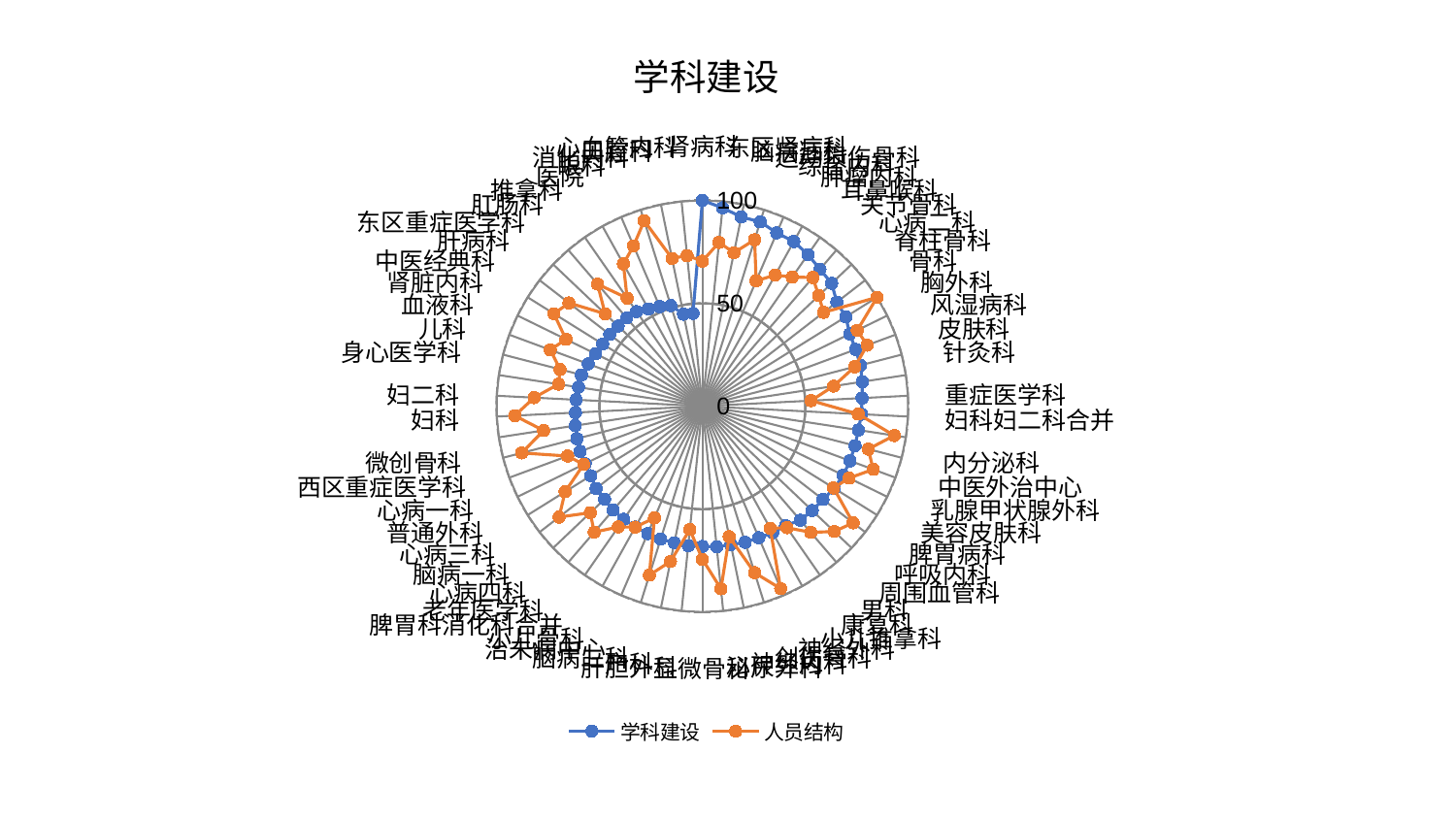

### Chart: 学科建设

| Category | 学科建设 | 人员结构 |
|---|---|---|
| 肾病科 | 100.0 | 70.49753754883447 |
| 东区肾病科 | 96.85860624539184 | 79.98078465858492 |
| 脑病三科 | 93.8893957821522 | 76.13957826487065 |
| 运动损伤骨科 | 93.84416182872948 | 84.7421952849973 |
| 综合内科 | 91.63290281785682 | 66.26290734534798 |
| 肿瘤内科 | 91.5093284344847 | 72.89035027778503 |
| 耳鼻喉科 | 89.76315062628541 | 76.42018305810042 |
| 关节骨科 | 87.70627095984399 | 82.40213775048349 |
| 心病二科 | 86.65243352750646 | 77.95982857581768 |
| 脊柱骨科 | 82.61963184670111 | 74.48611137587376 |
| 骨科 | 82.07437946750092 | 100.0 |
| 胸外科 | 79.72480595693118 | 83.78889014038995 |
| 风湿病科 | 79.42609093064019 | 85.35853293231213 |
| 皮肤科 | 79.26821903645316 | 76.44896231614815 |
| 针灸科 | 78.62694731556567 | 64.52169134743937 |
| 重症医学科 | 77.64429160798133 | 52.86960649067441 |
| 妇科妇二科合并 | 77.3702080405598 | 75.81663145169445 |
| 内分泌科 | 76.6823035635177 | 94.28586715247596 |
| 中医外治中心 | 76.57862940862998 | 83.28160559546996 |
| 乳腺甲状腺外科 | 76.49817234708702 | 88.49317802072736 |
| 美容皮肤科 | 76.17575716746923 | 79.37740326968002 |
| 脾胃病科 | 75.4760438055059 | 75.09111104010135 |
| 呼吸内科 | 74.04593433497494 | 92.60591570113746 |
| 周围血管科 | 73.60898790296378 | 88.41087255105353 |
| 男科 | 73.02703682953268 | 80.82678379099588 |
| 康复科 | 70.70131106674101 | 71.91868459062057 |
| 小儿推拿科 | 70.31433175554034 | 67.90697290926794 |
| 神经外科 | 69.55177401873367 | 96.42928084825628 |
| 创伤骨科 | 69.33080647312883 | 84.79346145056317 |
| 神经内科 | 68.68424552554288 | 64.75626133257911 |
| 泌尿外科 | 68.65559317111087 | 89.18383911048493 |
| 显微骨科 | 68.14479868972332 | 74.38630975640719 |
| 肝胆外科 | 68.09551857735364 | 60.269939557506305 |
| 产科 | 67.75005581801253 | 77.02141460225319 |
| 脑病二科 | 67.64933238618788 | 86.05013994384537 |
| 治未病中心 | 67.36015094945543 | 59.0736735937748 |
| 小儿骨科 | 67.14024085849859 | 67.23705164649981 |
| 脾胃科消化科合并 | 66.9837727845921 | 71.47559371518646 |
| 老年医学科 | 66.52263665707149 | 80.67778431166074 |
| 心病四科 | 65.57568870379559 | 75.1316784559937 |
| 脑病一科 | 65.32363982861447 | 88.02113815429546 |
| 心病三科 | 63.875488048969174 | 78.5672413104741 |
| 普通外科 | 63.428647424115795 | 64.22804775565744 |
| 心病一科 | 63.34136109022878 | 69.80018337760619 |
| 西区重症医学科 | 62.96129608699044 | 90.63912229227213 |
| 微创骨科 | 62.494833144272775 | 78.03498660728141 |
| 妇科 | 61.75353989348231 | 91.27180287833119 |
| 妇二科 | 61.43438310695822 | 81.83602502802364 |
| 身心医学科 | 60.85298085564142 | 70.67471294960086 |
| 儿科 | 60.684002987536076 | 71.42349247279203 |
| 血液科 | 59.15767843245242 | 78.78155687618307 |
| 肾脏内科 | 57.74493569923477 | 73.82495977289524 |
| 中医经典科 | 57.09129019383397 | 84.99594214898708 |
| 肝病科 | 56.93490057122049 | 81.93739510060365 |
| 东区重症医学科 | 56.488530855935714 | 65.16721413998918 |
| 肛肠科 | 56.4730212461353 | 78.18297257341965 |
| 推拿科 | 56.0143584968443 | 63.99692771745489 |
| 医院 | 54.05932931801707 | 79.06535841487158 |
| 眼科 | 52.66342943070468 | 84.78261217391696 |
| 消化内科 | 51.21809879980146 | 94.4232534207852 |
| 口腔科 | 45.66915413979657 | 73.28686772840193 |
| 心血管内科 | 45.284243792529196 | 73.5360499428307 |
11